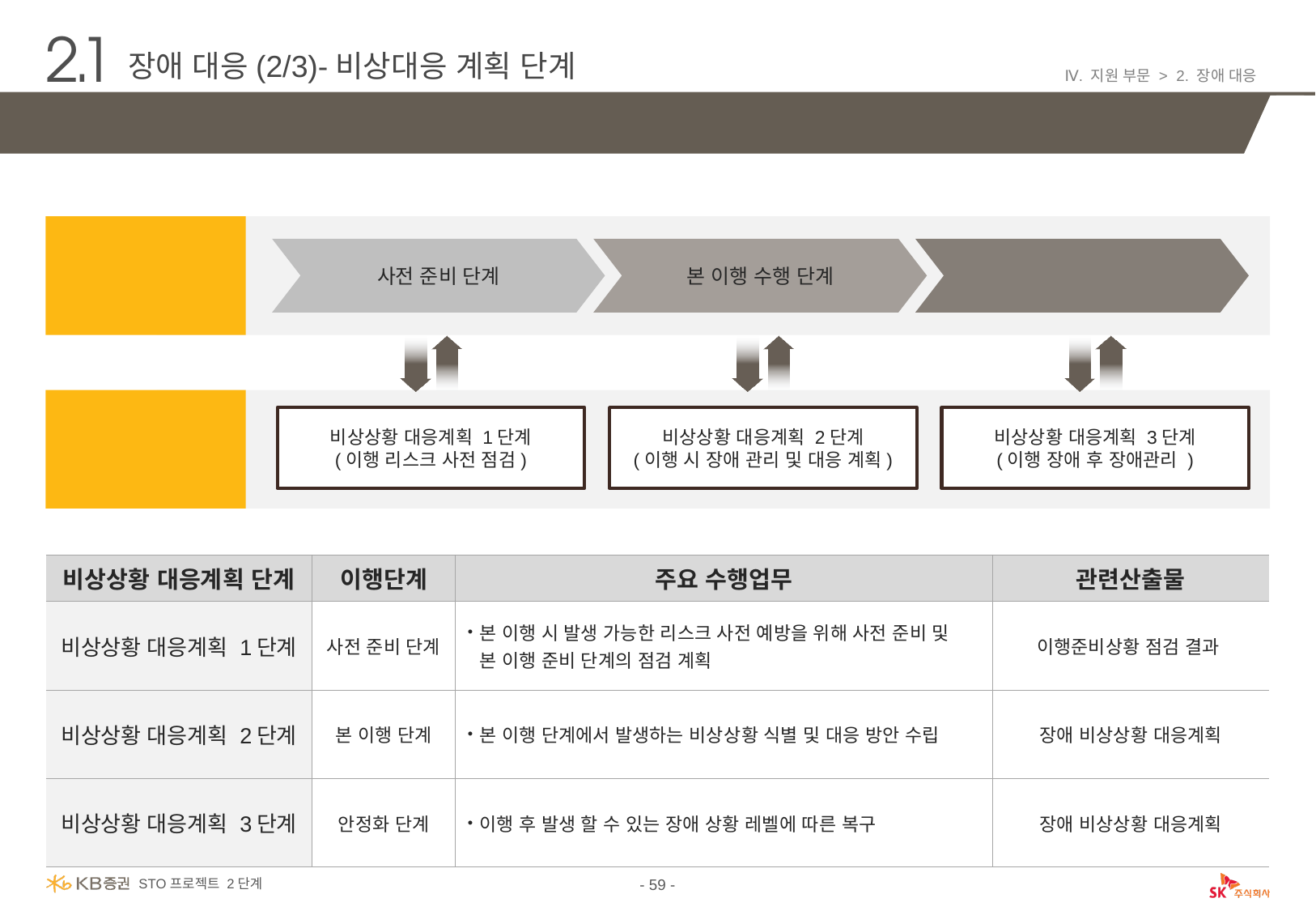

2.1
장애 대응(2/3)-비상대응 계획 단계
Ⅳ. 지원 부문 >  2. 장애 대응
비상대응 계획은 시간적 흐름에 따라 사전 준비, 본 이행 수행, 안정화 단계로 구성
이행 단계

본 이행 수행 단계

사전 준비 단계

안정화 단계

비상상황
대응계획 단계

비상상황 대응계획 1단계
(이행 리스크 사전 점검)
비상상황 대응계획 2단계
(이행 시 장애 관리 및 대응 계획)
비상상황 대응계획 3단계
(이행 장애 후 장애관리 )
| 비상상황 대응계획 단계 | 이행단계 | 주요 수행업무 | 관련산출물 |
| --- | --- | --- | --- |
| 비상상황 대응계획 1단계 | 사전 준비 단계 | 본 이행 시 발생 가능한 리스크 사전 예방을 위해 사전 준비 및 본 이행 준비 단계의 점검 계획 | 이행준비상황 점검 결과 |
| 비상상황 대응계획 2단계 | 본 이행 단계 | 본 이행 단계에서 발생하는 비상상황 식별 및 대응 방안 수립 | 장애 비상상황 대응계획 |
| 비상상황 대응계획 3단계 | 안정화 단계 | 이행 후 발생 할 수 있는 장애 상황 레벨에 따른 복구 | 장애 비상상황 대응계획 |